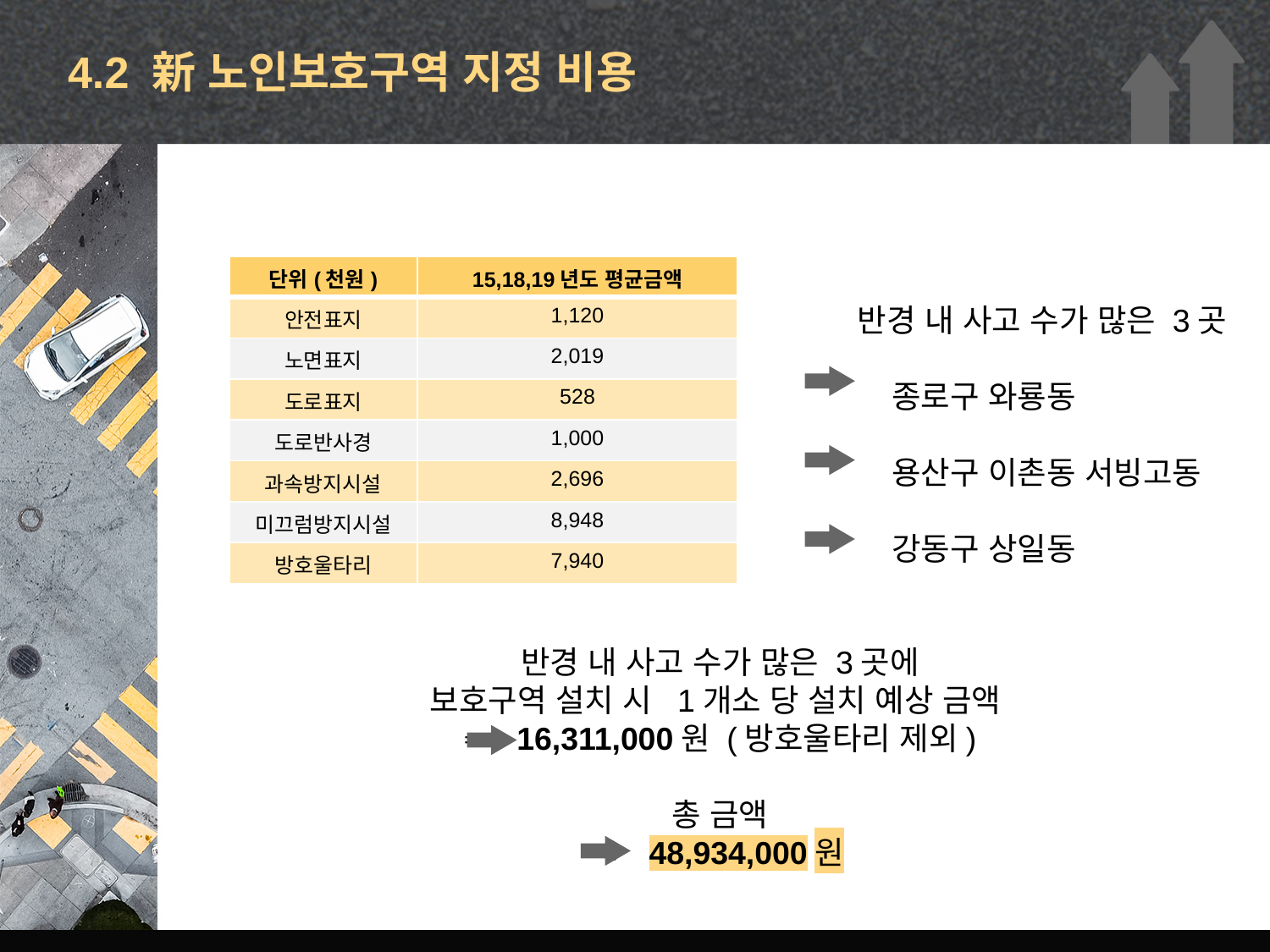

# 4.2 新 노인보호구역 지정 비용
| 단위(천원) | 15,18,19년도 평균금액 |
| --- | --- |
| 안전표지 | 1,120 |
| 노면표지 | 2,019 |
| 도로표지 | 528 |
| 도로반사경 | 1,000 |
| 과속방지시설 | 2,696 |
| 미끄럼방지시설 | 8,948 |
| 방호울타리 | 7,940 |
반경 내 사고 수가 많은 3곳
   종로구 와룡동
   용산구 이촌동 서빙고동
   강동구 상일동

반경 내 사고 수가 많은 3곳에
보호구역 설치 시  1개소 당 설치 예상 금액
⇒   16,311,000원 (방호울타리 제외)

총 금액
⇒   48,934,000원